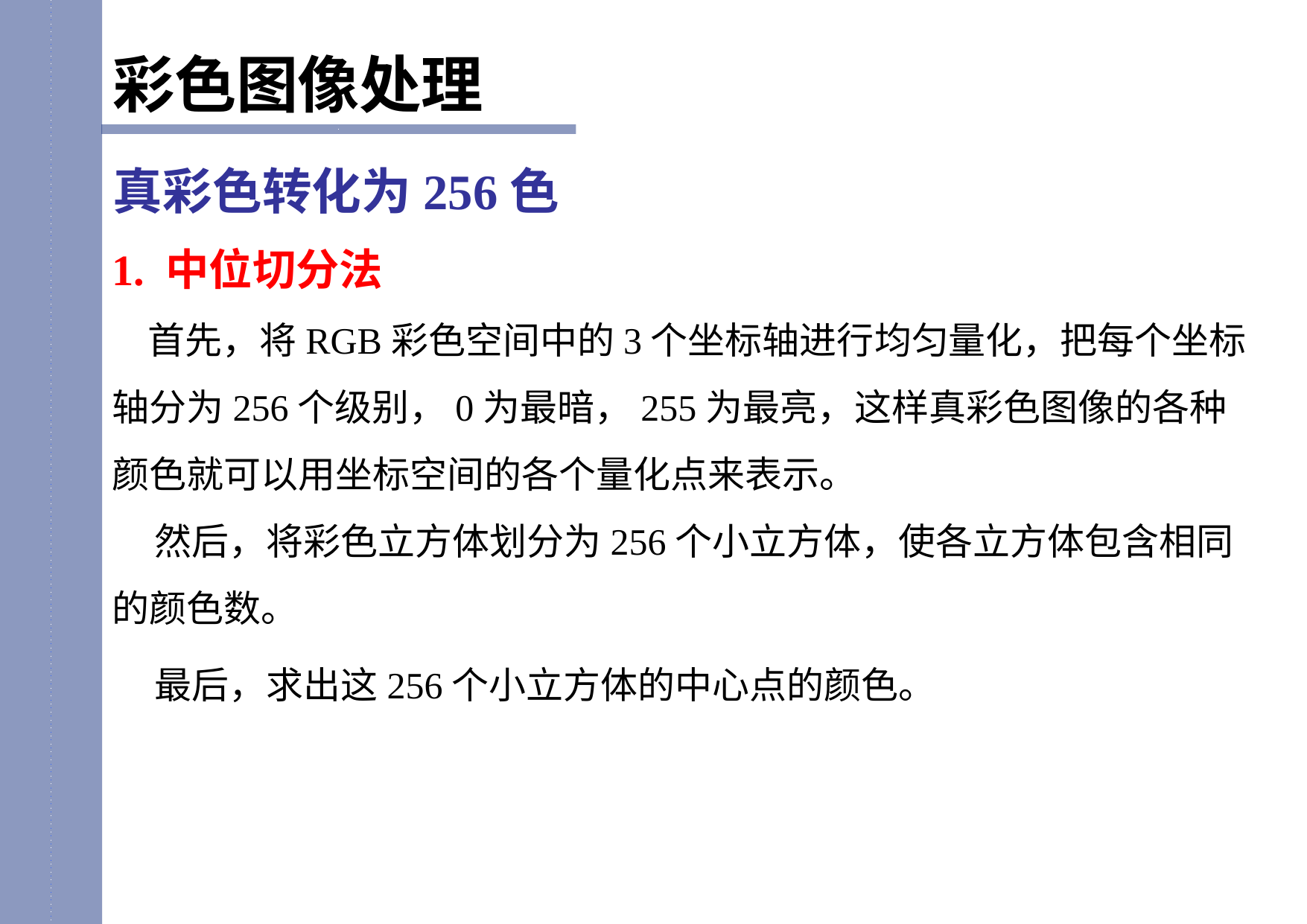

彩色图像处理
真彩色转化为256色
1. 中位切分法
    首先，将RGB彩色空间中的3个坐标轴进行均匀量化，把每个坐标轴分为256个级别，0为最暗，255为最亮，这样真彩色图像的各种颜色就可以用坐标空间的各个量化点来表示。
    然后，将彩色立方体划分为256个小立方体，使各立方体包含相同的颜色数。
    最后，求出这256个小立方体的中心点的颜色。